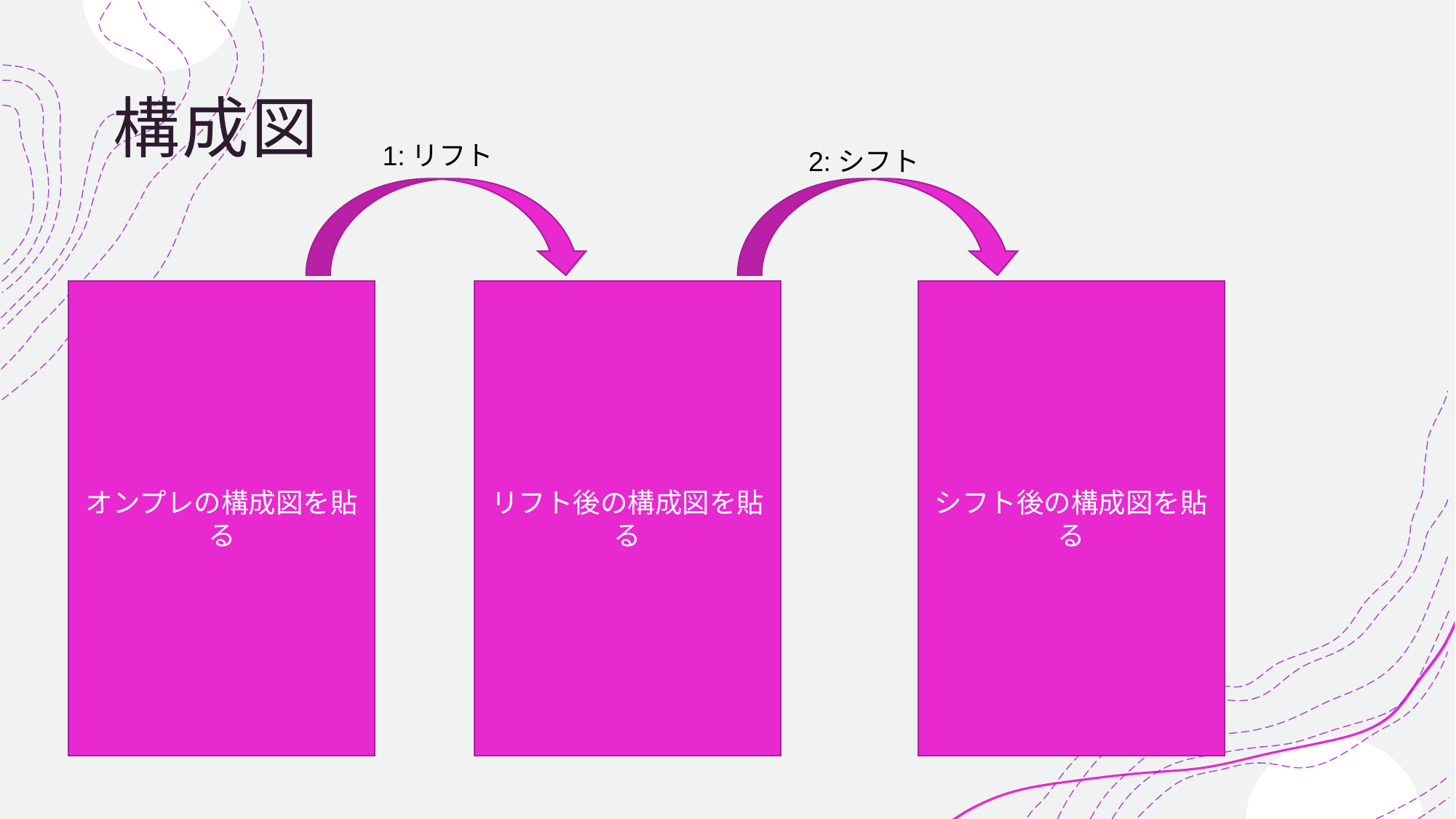

# 構成図
1:リフト
2:シフト

シフト後の構成図を貼る
オンプレの構成図を貼る
リフト後の構成図を貼る